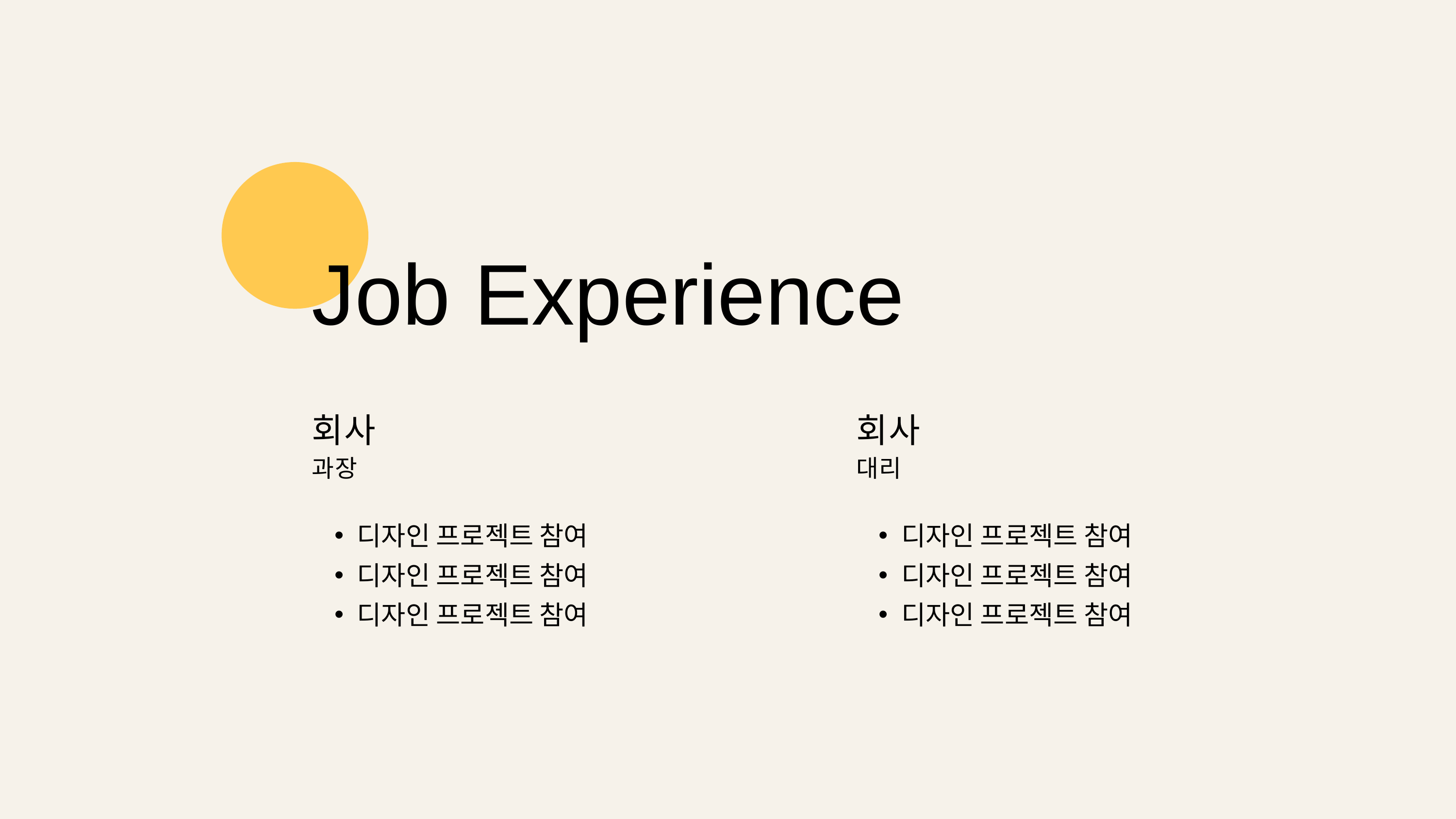

Job Experience
회사
회사
과장
대리
디자인 프로젝트 참여
디자인 프로젝트 참여
디자인 프로젝트 참여
디자인 프로젝트 참여
디자인 프로젝트 참여
디자인 프로젝트 참여